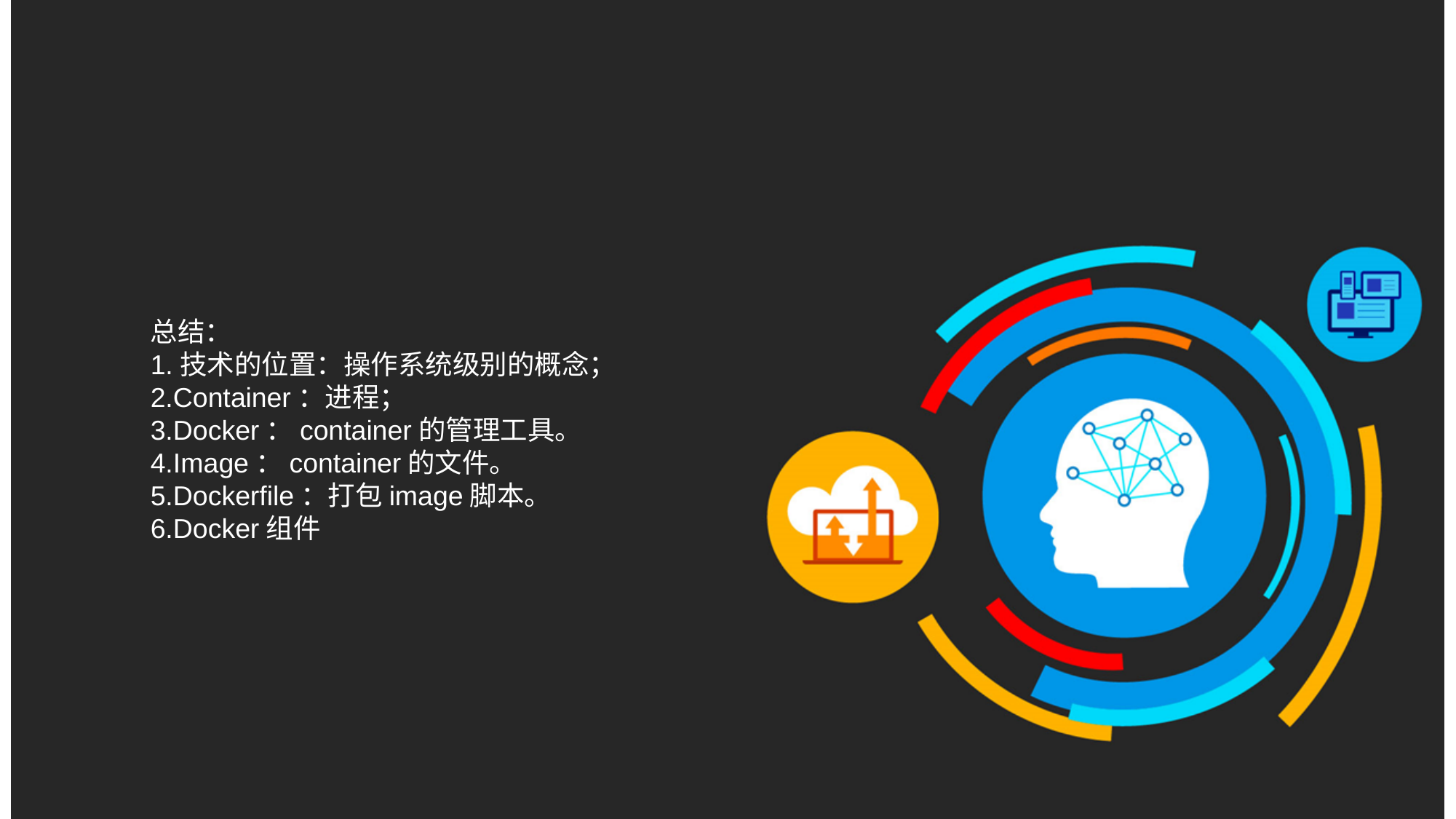

总结：
1.技术的位置：操作系统级别的概念；
2.Container：进程；
3.Docker：container的管理工具。
4.Image：container的文件。
5.Dockerfile：打包image脚本。
6.Docker组件